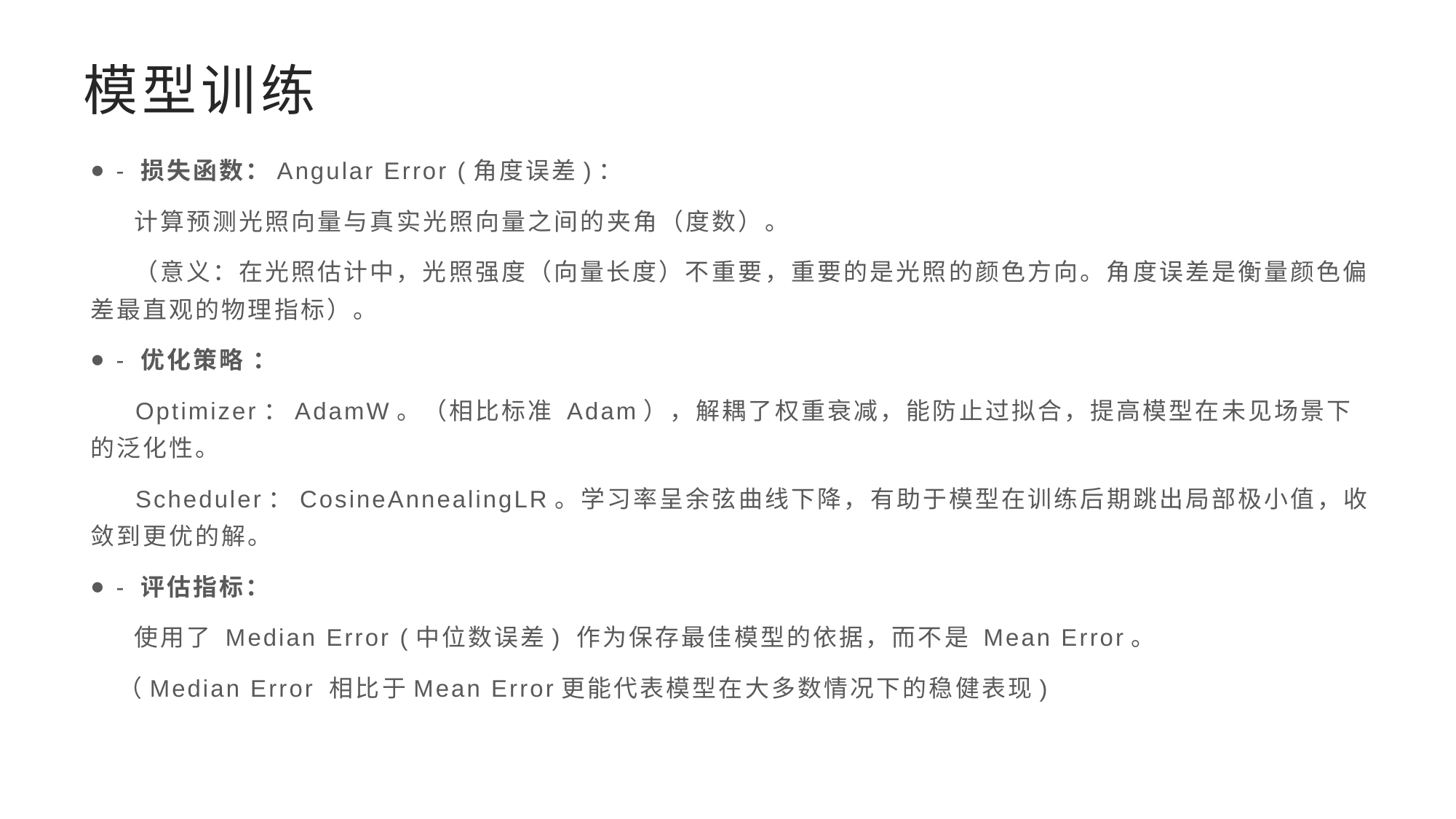

# 模型训练
- 损失函数：Angular Error (角度误差)：
     计算预测光照向量与真实光照向量之间的夹角（度数）。
     （意义：在光照估计中，光照强度（向量长度）不重要，重要的是光照的颜色方向。角度误差是衡量颜色偏差最直观的物理指标）。
- 优化策略 ：
     Optimizer：AdamW。（相比标准 Adam），解耦了权重衰减，能防止过拟合，提高模型在未见场景下的泛化性。
     Scheduler：CosineAnnealingLR。学习率呈余弦曲线下降，有助于模型在训练后期跳出局部极小值，收敛到更优的解。
- 评估指标：
     使用了 Median Error (中位数误差) 作为保存最佳模型的依据，而不是 Mean Error。
   （Median Error 相比于Mean Error更能代表模型在大多数情况下的稳健表现)